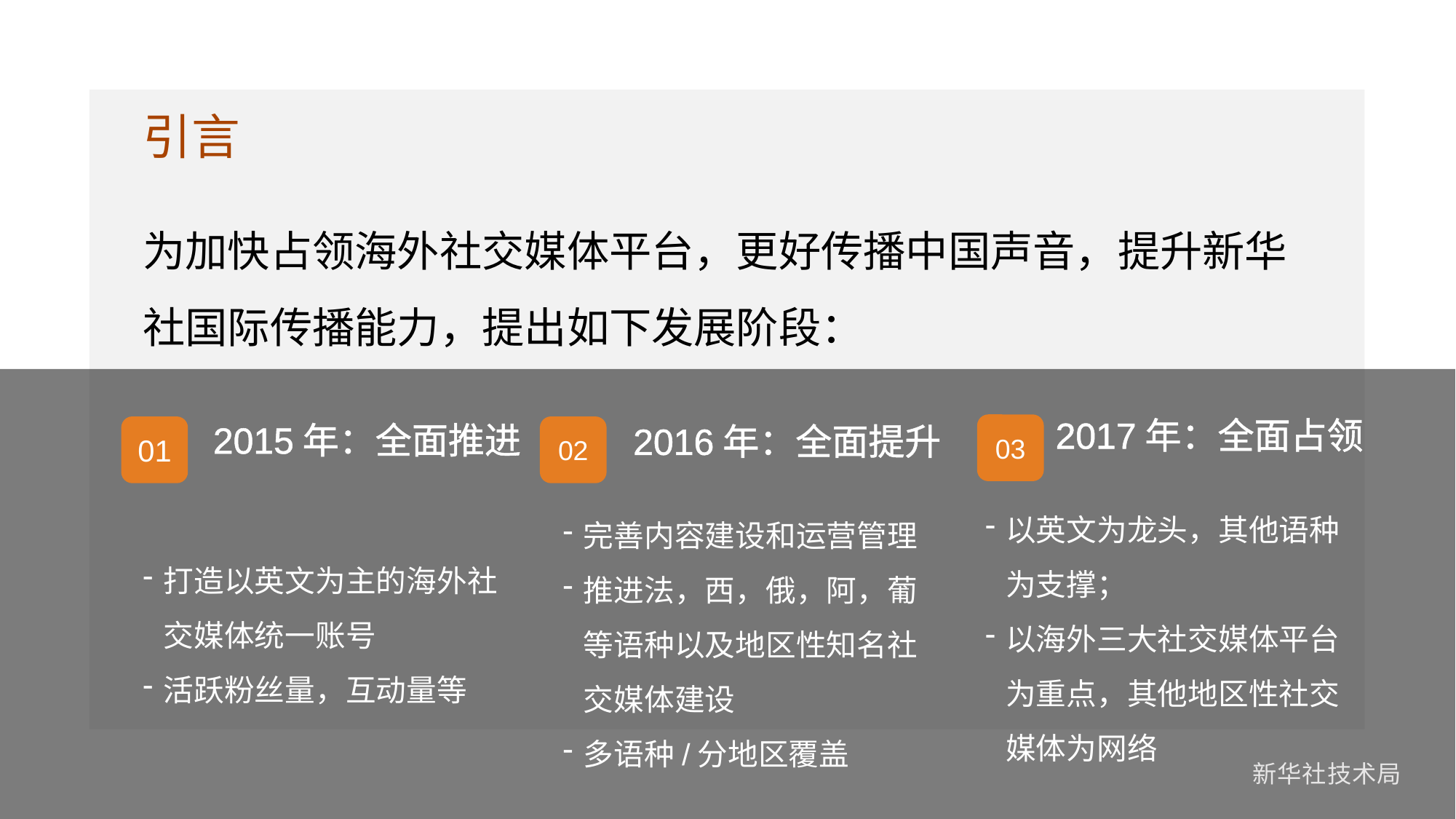

引言
为加快占领海外社交媒体平台，更好传播中国声音，提升新华社国际传播能力，提出如下发展阶段：

2017年：全面占领
2015年：全面推进
2016年：全面提升

03

01

02
以英文为龙头，其他语种为支撑；
以海外三大社交媒体平台为重点，其他地区性社交媒体为网络
完善内容建设和运营管理
推进法，西，俄，阿，葡等语种以及地区性知名社交媒体建设
多语种/分地区覆盖
打造以英文为主的海外社交媒体统一账号
活跃粉丝量，互动量等
新华社技术局